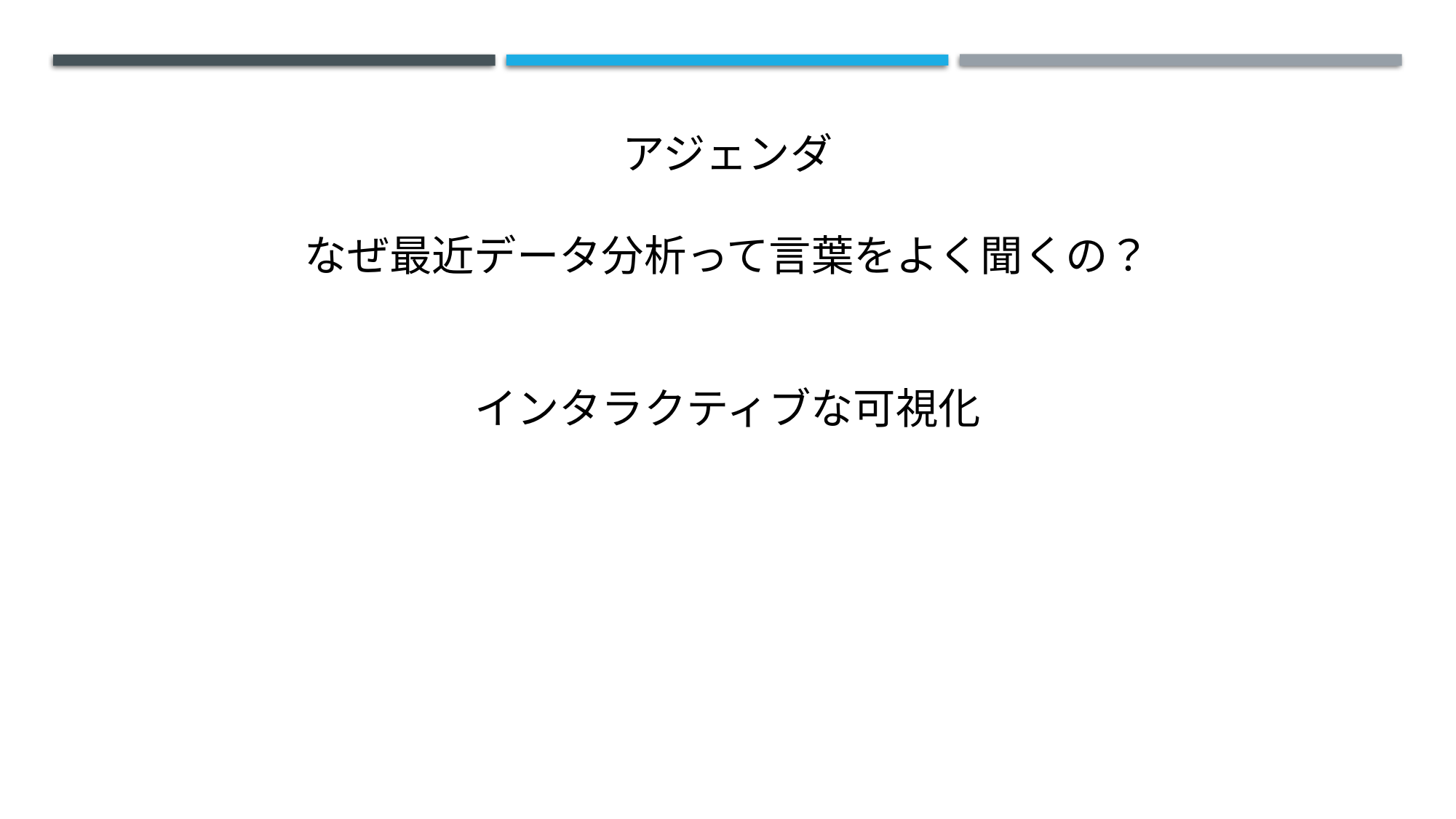

アジェンダ

なぜ最近データ分析って言葉をよく聞くの？

インタラクティブな可視化